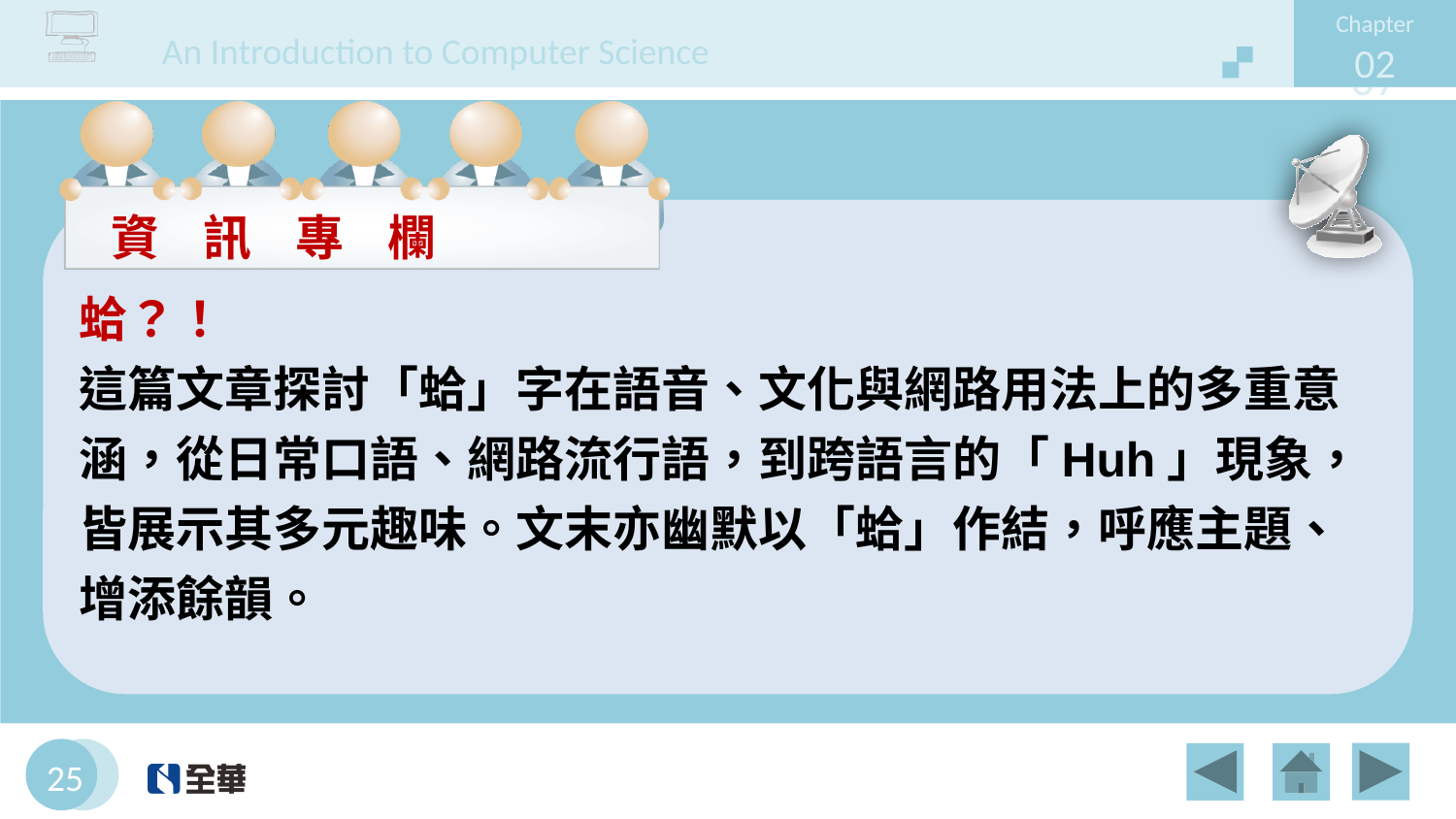

蛤？！
這篇文章探討「蛤」字在語音、文化與網路用法上的多重意涵，從日常口語、網路流行語，到跨語言的「Huh」現象，皆展示其多元趣味。文末亦幽默以「蛤」作結，呼應主題、增添餘韻。